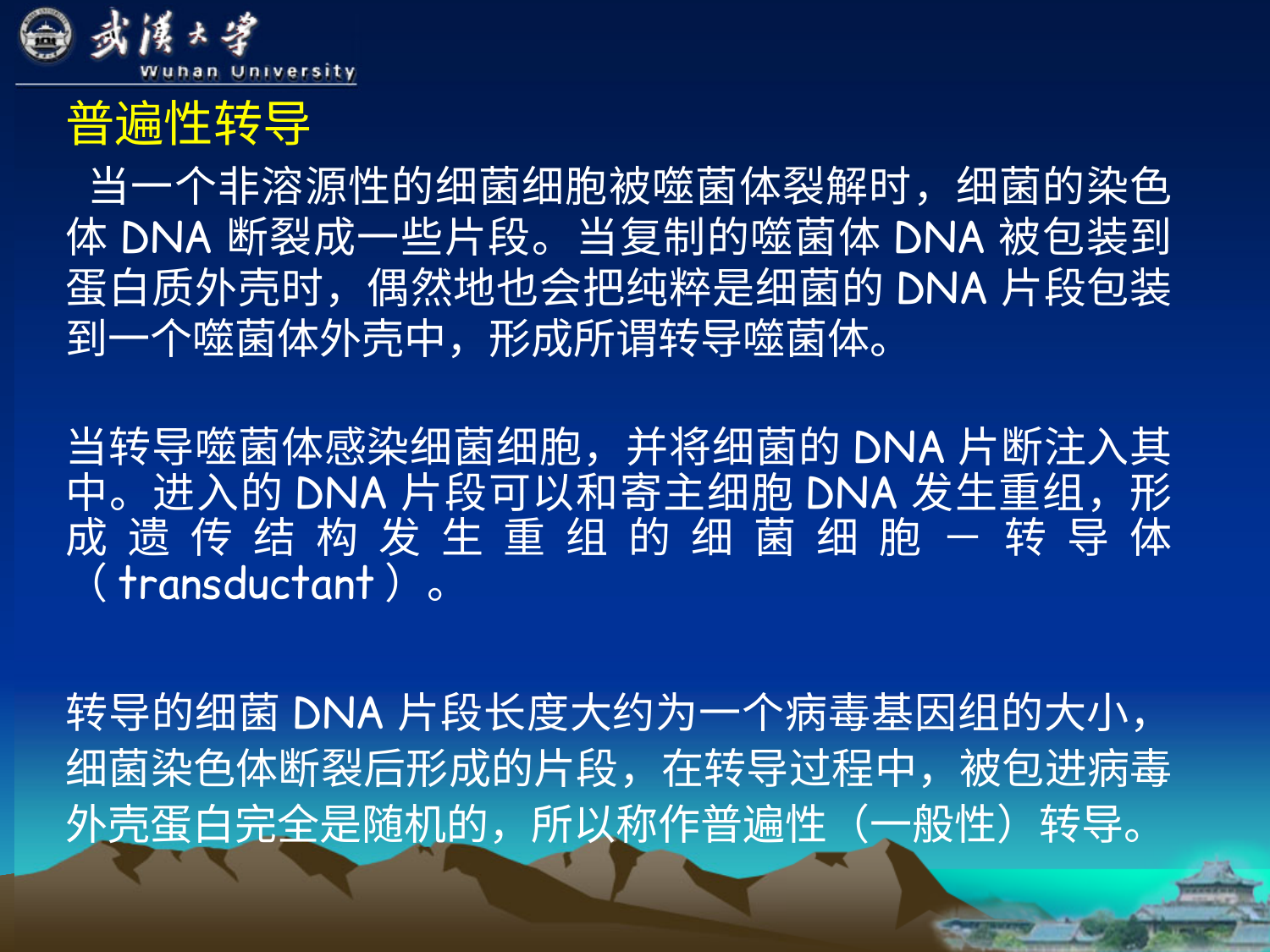

普遍性转导
 当一个非溶源性的细菌细胞被噬菌体裂解时，细菌的染色体DNA断裂成一些片段。当复制的噬菌体DNA被包装到蛋白质外壳时，偶然地也会把纯粹是细菌的DNA片段包装到一个噬菌体外壳中，形成所谓转导噬菌体。

当转导噬菌体感染细菌细胞，并将细菌的DNA片断注入其中。进入的DNA片段可以和寄主细胞DNA发生重组，形成遗传结构发生重组的细菌细胞－转导体（transductant）。

转导的细菌DNA片段长度大约为一个病毒基因组的大小，细菌染色体断裂后形成的片段，在转导过程中，被包进病毒外壳蛋白完全是随机的，所以称作普遍性（一般性）转导。